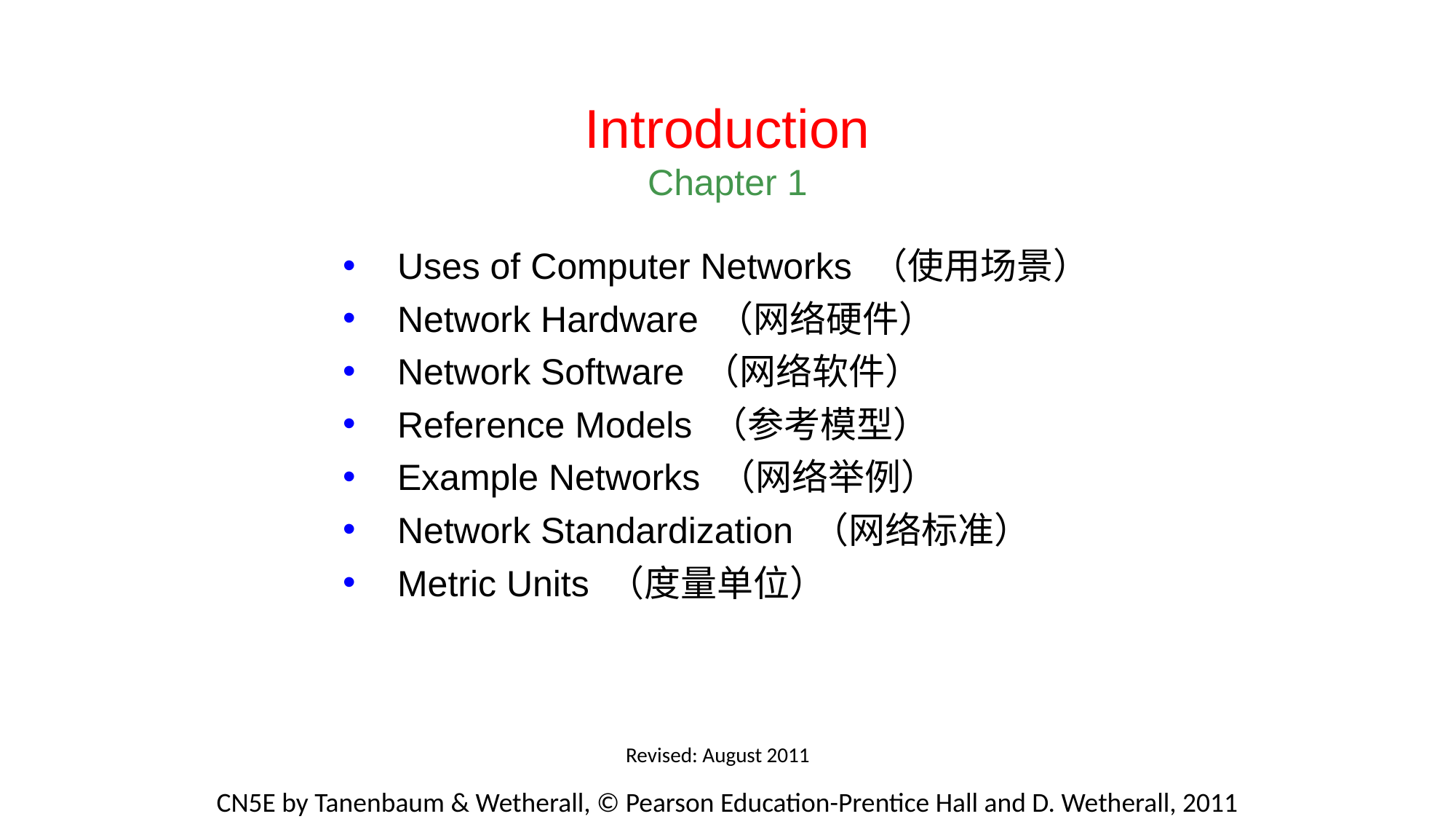

Introduction
Chapter 1
Uses of Computer Networks （使用场景）
Network Hardware （网络硬件）
Network Software （网络软件）
Reference Models （参考模型）
Example Networks （网络举例）
Network Standardization （网络标准）
Metric Units （度量单位）
Revised: August 2011
CN5E by Tanenbaum & Wetherall, © Pearson Education-Prentice Hall and D. Wetherall, 2011